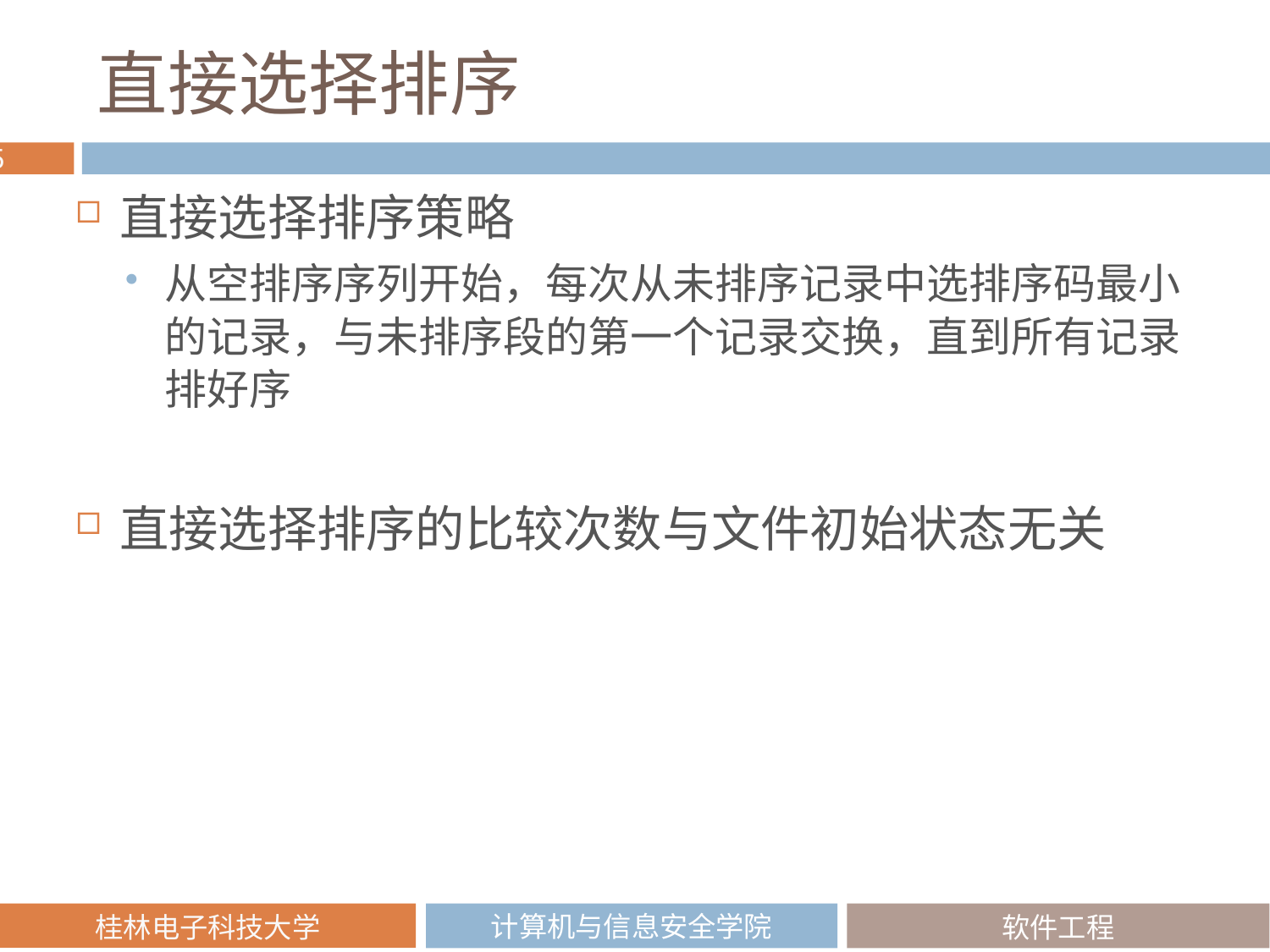

# 直接选择排序
直接选择排序策略
从空排序序列开始，每次从未排序记录中选排序码最小的记录，与未排序段的第一个记录交换，直到所有记录排好序

直接选择排序的比较次数与文件初始状态无关